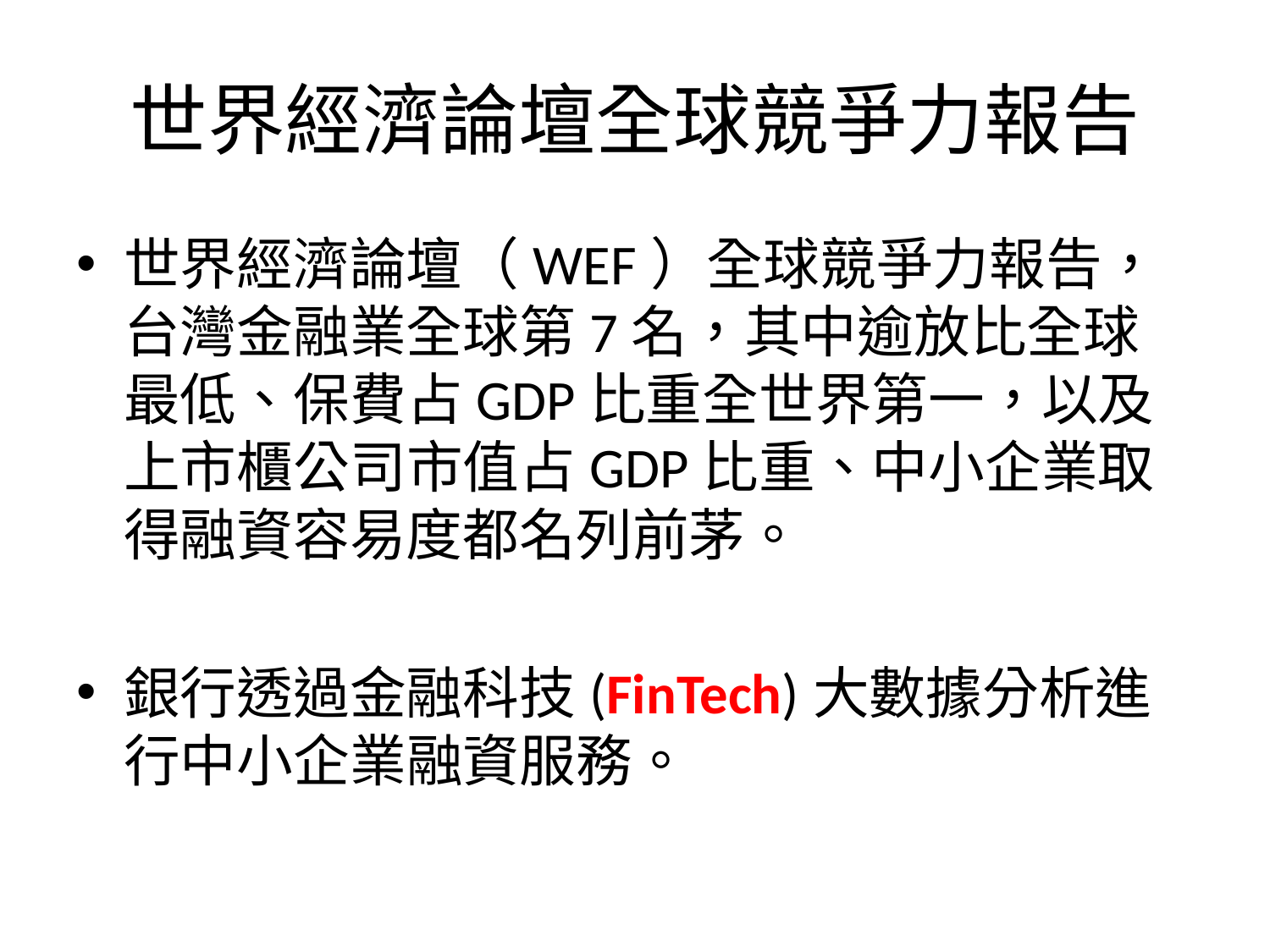

# 世界經濟論壇全球競爭力報告
世界經濟論壇（WEF）全球競爭力報告，台灣金融業全球第7名，其中逾放比全球最低、保費占GDP比重全世界第一，以及上市櫃公司市值占GDP比重、中小企業取得融資容易度都名列前茅。

銀行透過金融科技(FinTech)大數據分析進行中小企業融資服務。